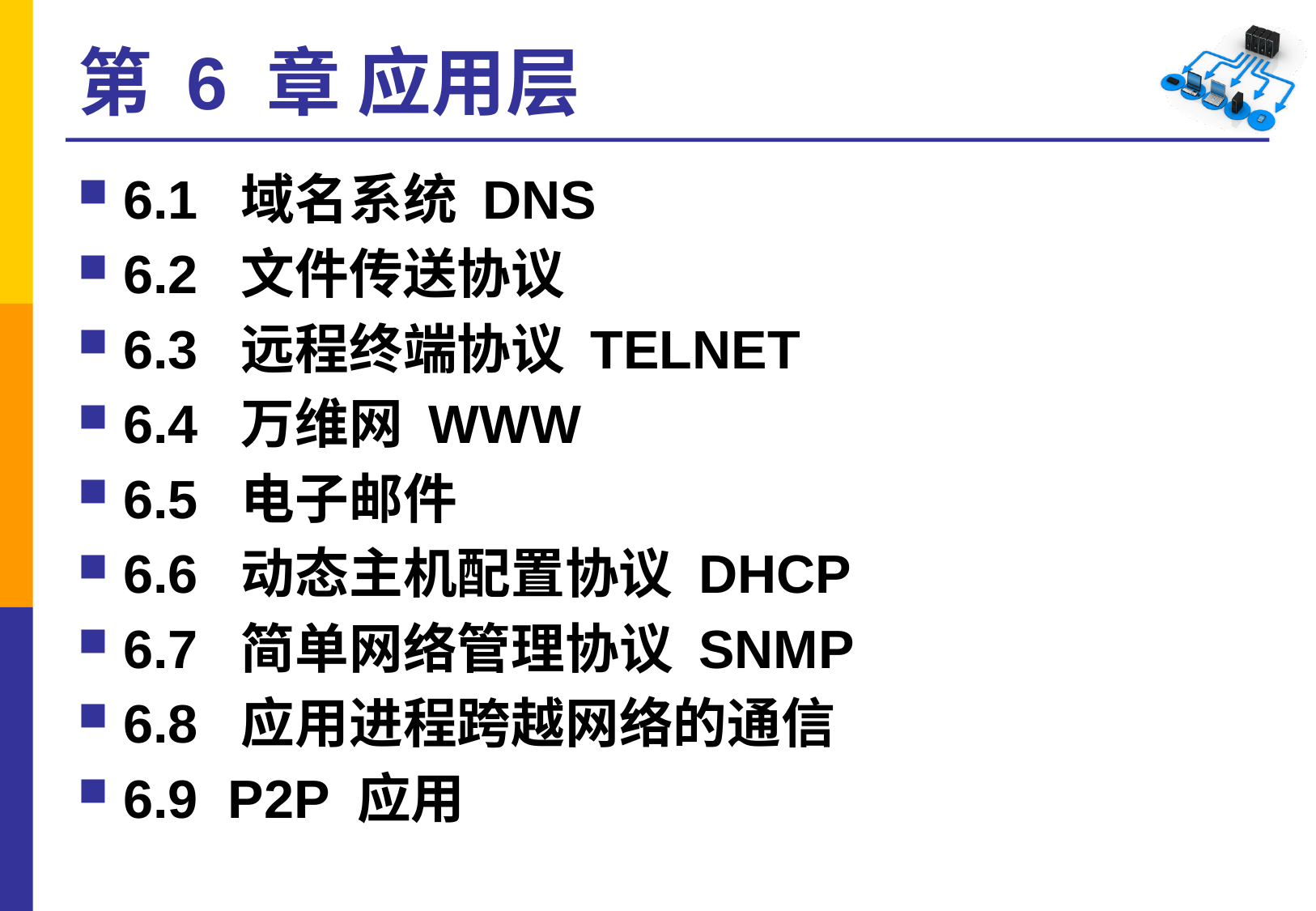

# 第 6 章 应用层
6.1  域名系统 DNS
6.2  文件传送协议
6.3  远程终端协议 TELNET
6.4  万维网 WWW
6.5  电子邮件
6.6  动态主机配置协议 DHCP
6.7  简单网络管理协议 SNMP
6.8  应用进程跨越网络的通信
6.9  P2P 应用